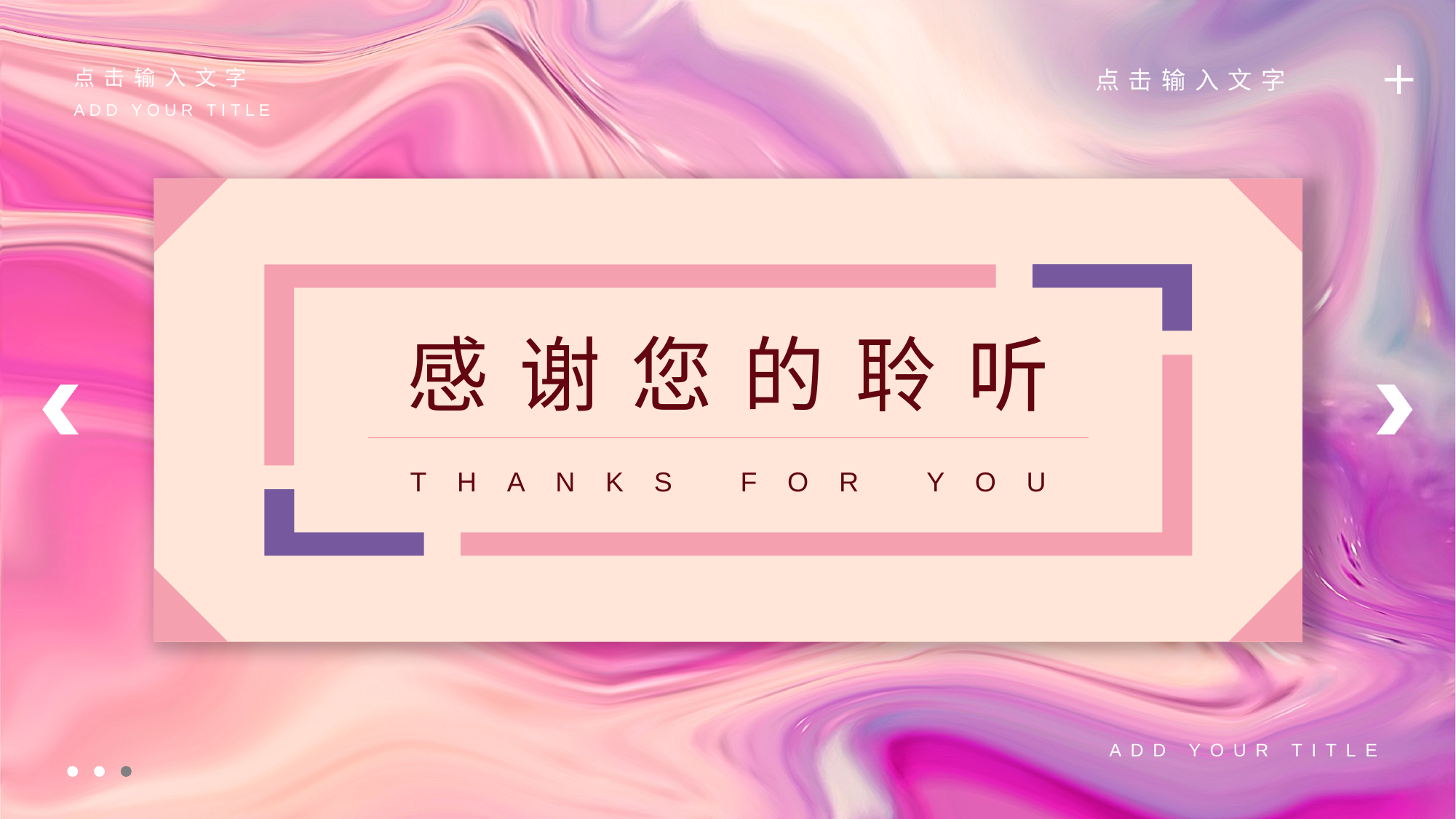

点击输入文字
ADD YOUR TITLE
点击输入文字

ADD YOUR TITLE

感谢您的聆听
THANKS FOR YOU